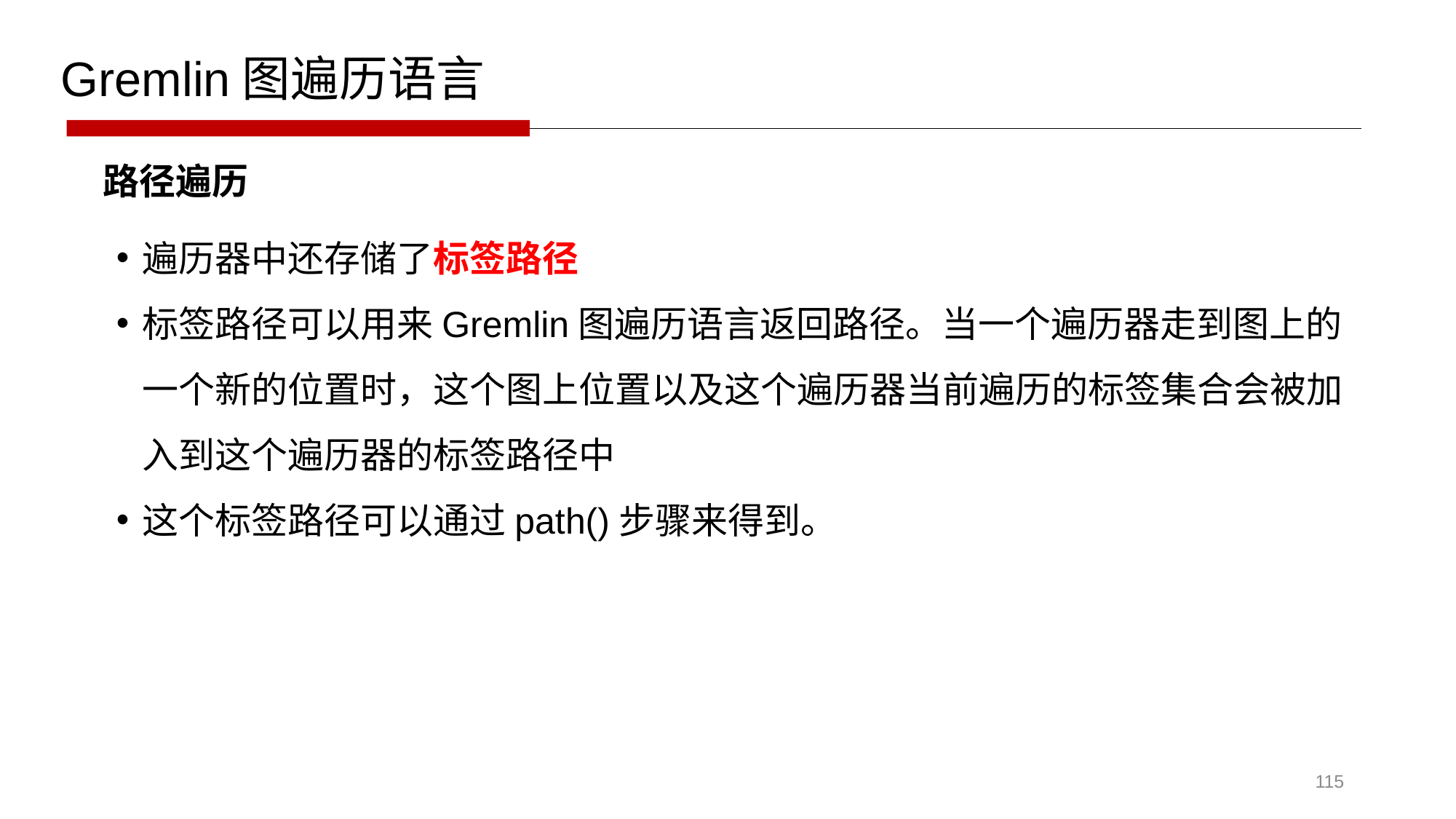

Gremlin图遍历语言

路径遍历
遍历器中还存储了标签路径
标签路径可以用来Gremlin图遍历语言返回路径。当一个遍历器走到图上的一个新的位置时，这个图上位置以及这个遍历器当前遍历的标签集合会被加入到这个遍历器的标签路径中
这个标签路径可以通过path()步骤来得到。
115